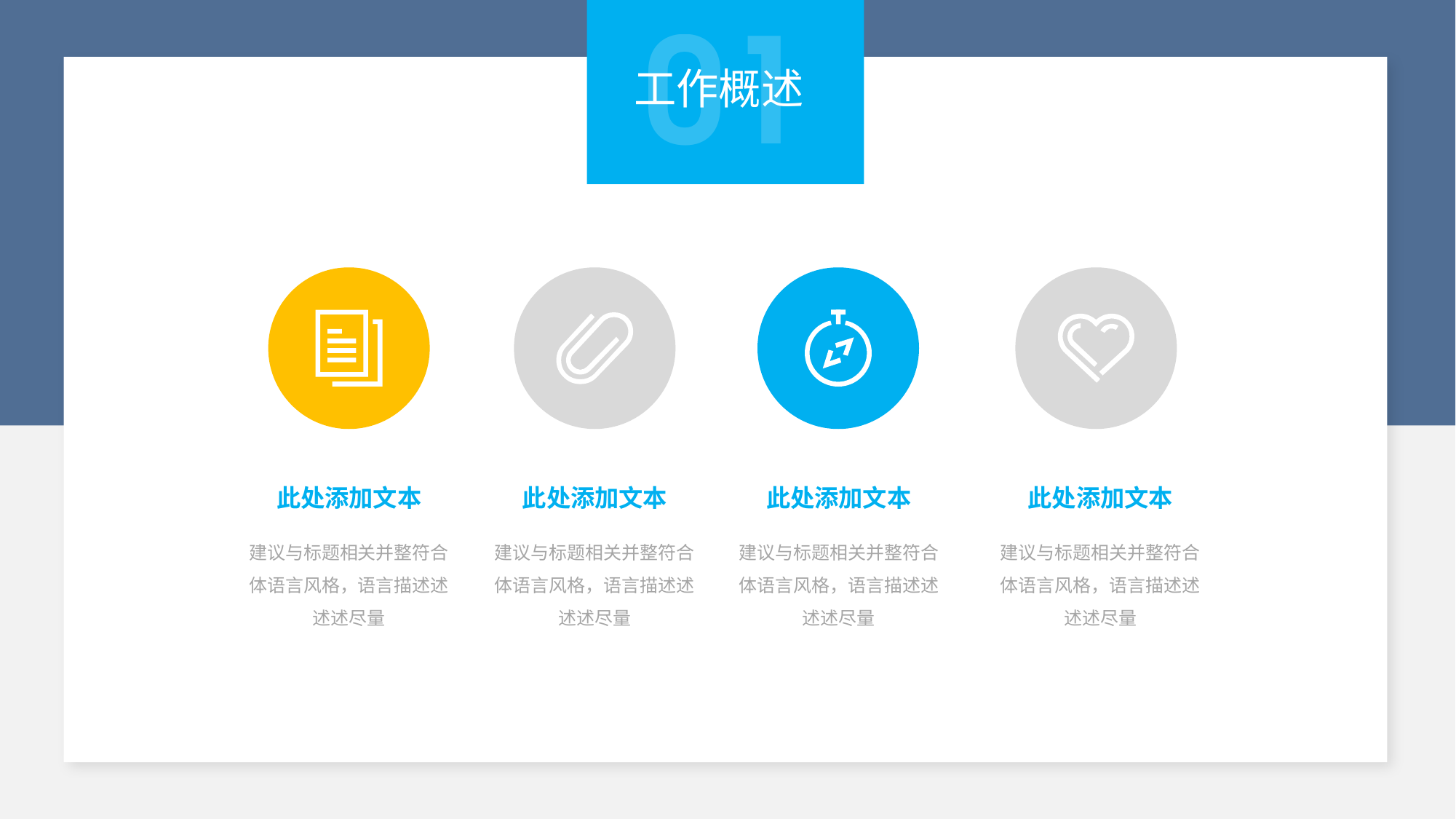

01
工作概述

此处添加文本
建议与标题相关并整符合体语言风格，语言描述述述述尽量
此处添加文本
建议与标题相关并整符合体语言风格，语言描述述述述尽量
此处添加文本
建议与标题相关并整符合体语言风格，语言描述述述述尽量
此处添加文本
建议与标题相关并整符合体语言风格，语言描述述述述尽量